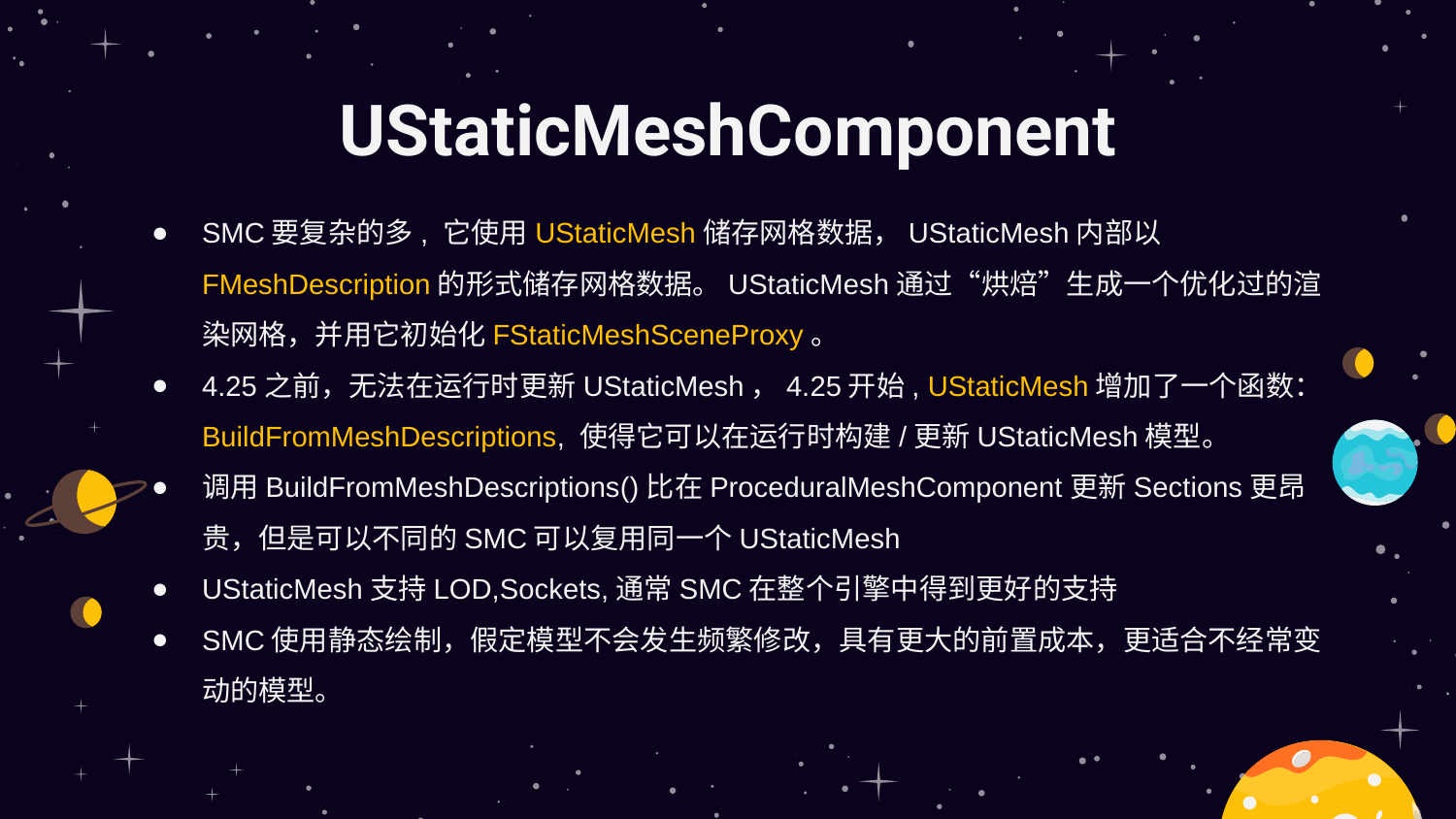

# UStaticMeshComponent
SMC要复杂的多, 它使用UStaticMesh储存网格数据，UStaticMesh内部以FMeshDescription的形式储存网格数据。UStaticMesh通过“烘焙”生成一个优化过的渲染网格，并用它初始化FStaticMeshSceneProxy。
4.25之前，无法在运行时更新UStaticMesh，4.25开始, UStaticMesh增加了一个函数： BuildFromMeshDescriptions, 使得它可以在运行时构建/更新UStaticMesh模型。
调用BuildFromMeshDescriptions()比在ProceduralMeshComponent更新Sections更昂贵，但是可以不同的SMC可以复用同一个UStaticMesh
UStaticMesh支持LOD,Sockets,通常SMC在整个引擎中得到更好的支持
SMC使用静态绘制，假定模型不会发生频繁修改，具有更大的前置成本，更适合不经常变动的模型。